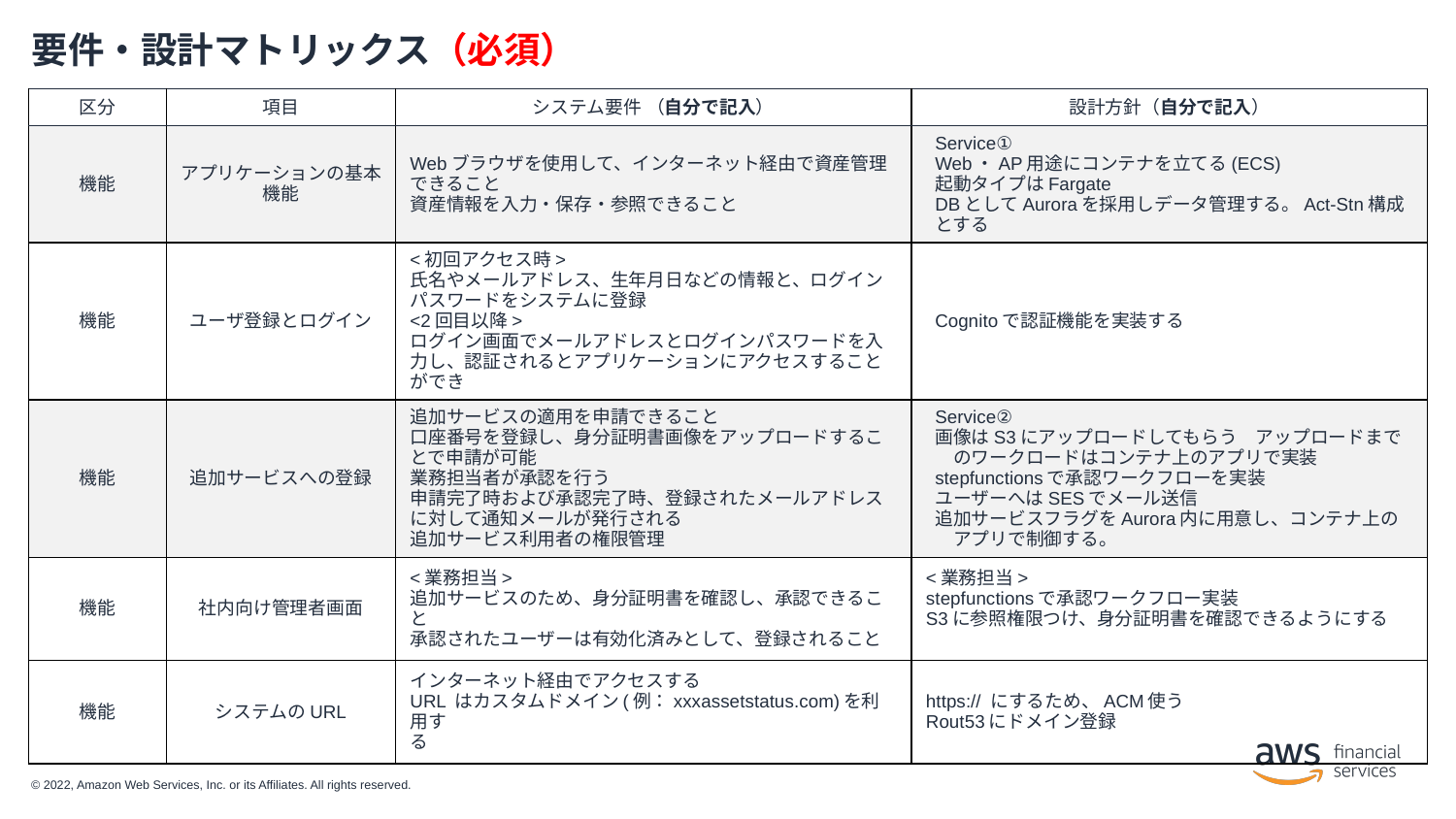

# 要件・設計マトリックス（必須）
| 区分 | 項目 | システム要件 （自分で記入） | 設計方針（自分で記入） |
| --- | --- | --- | --- |
| 機能 | アプリケーションの基本機能 | Webブラウザを使用して、インターネット経由で資産管理できること 資産情報を入力・保存・参照できること | Service① Web・AP用途にコンテナを立てる(ECS) 起動タイプはFargate DBとしてAuroraを採用しデータ管理する。Act-Stn構成とする |
| 機能 | ユーザ登録とログイン | <初回アクセス時> 氏名やメールアドレス、生年月日などの情報と、ログインパスワードをシステムに登録 <2回目以降> ログイン画面でメールアドレスとログインパスワードを入力し、認証されるとアプリケーションにアクセスすることができ | Cognitoで認証機能を実装する |
| 機能 | 追加サービスへの登録 | 追加サービスの適用を申請できること 口座番号を登録し、身分証明書画像をアップロードすることで申請が可能 業務担当者が承認を行う 申請完了時および承認完了時、登録されたメールアドレスに対して通知メールが発行される 追加サービス利用者の権限管理 | Service② 画像はS3にアップロードしてもらう　アップロードまでのワークロードはコンテナ上のアプリで実装 stepfunctionsで承認ワークフローを実装 ユーザーへはSESでメール送信 追加サービスフラグをAurora内に用意し、コンテナ上のアプリで制御する。 |
| 機能 | 社内向け管理者画面 | <業務担当> 追加サービスのため、身分証明書を確認し、承認できること 承認されたユーザーは有効化済みとして、登録されること | <業務担当> stepfunctionsで承認ワークフロー実装 S3に参照権限つけ、身分証明書を確認できるようにする |
| 機能 | システムのURL | インターネット経由でアクセスする URL はカスタムドメイン(例：xxxassetstatus.com)を利用す る | https:// にするため、ACM使う Rout53にドメイン登録 |